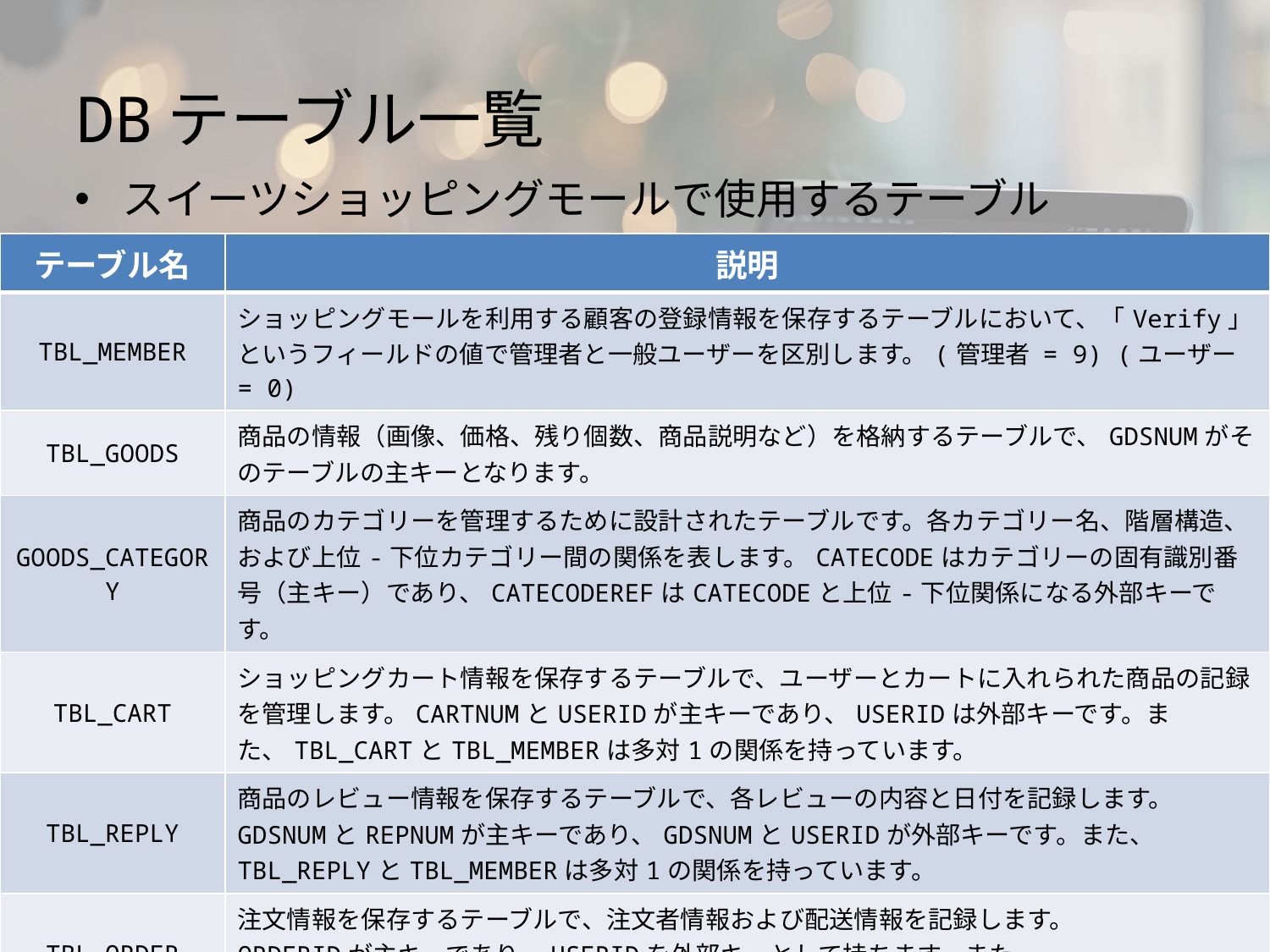

# DBテーブル一覧
スイーツショッピングモールで使用するテーブル
| テーブル名 | 説明 |
| --- | --- |
| TBL\_MEMBER | ショッピングモールを利用する顧客の登録情報を保存するテーブルにおいて、「Verify」というフィールドの値で管理者と一般ユーザーを区別します。(管理者 = 9) (ユーザー = 0) |
| TBL\_GOODS | 商品の情報（画像、価格、残り個数、商品説明など）を格納するテーブルで、GDSNUMがそのテーブルの主キーとなります。 |
| GOODS\_CATEGORY | 商品のカテゴリーを管理するために設計されたテーブルです。各カテゴリー名、階層構造、および上位-下位カテゴリー間の関係を表します。CATECODEはカテゴリーの固有識別番号（主キー）であり、CATECODEREFはCATECODEと上位-下位関係になる外部キーです。 |
| TBL\_CART | ショッピングカート情報を保存するテーブルで、ユーザーとカートに入れられた商品の記録を管理します。CARTNUMとUSERIDが主キーであり、USERIDは外部キーです。また、TBL\_CARTとTBL\_MEMBERは多対1の関係を持っています。 |
| TBL\_REPLY | 商品のレビュー情報を保存するテーブルで、各レビューの内容と日付を記録します。 GDSNUMとREPNUMが主キーであり、GDSNUMとUSERIDが外部キーです。また、 TBL\_REPLYとTBL\_MEMBERは多対1の関係を持っています。 |
| TBL\_ORDER | 注文情報を保存するテーブルで、注文者情報および配送情報を記録します。 ORDERIDが主キーであり、USERIDを外部キーとして持ちます。また、 TBL\_ORDERとTBL\_MEMBERは多対1の関係を持っています。 |
| TBL\_ORDER \_DETAILS | 注文の詳細情報を管理するテーブルで、注文された商品の情報が含まれています。 ORDERDETAILSNUMを主キーとし、ORDERIDとGDSNUMを外部キーとして持ちます。 また、TBL\_ORDER\_DETAILSとTBL\_ORDERは多対1の関係を持っています。 |